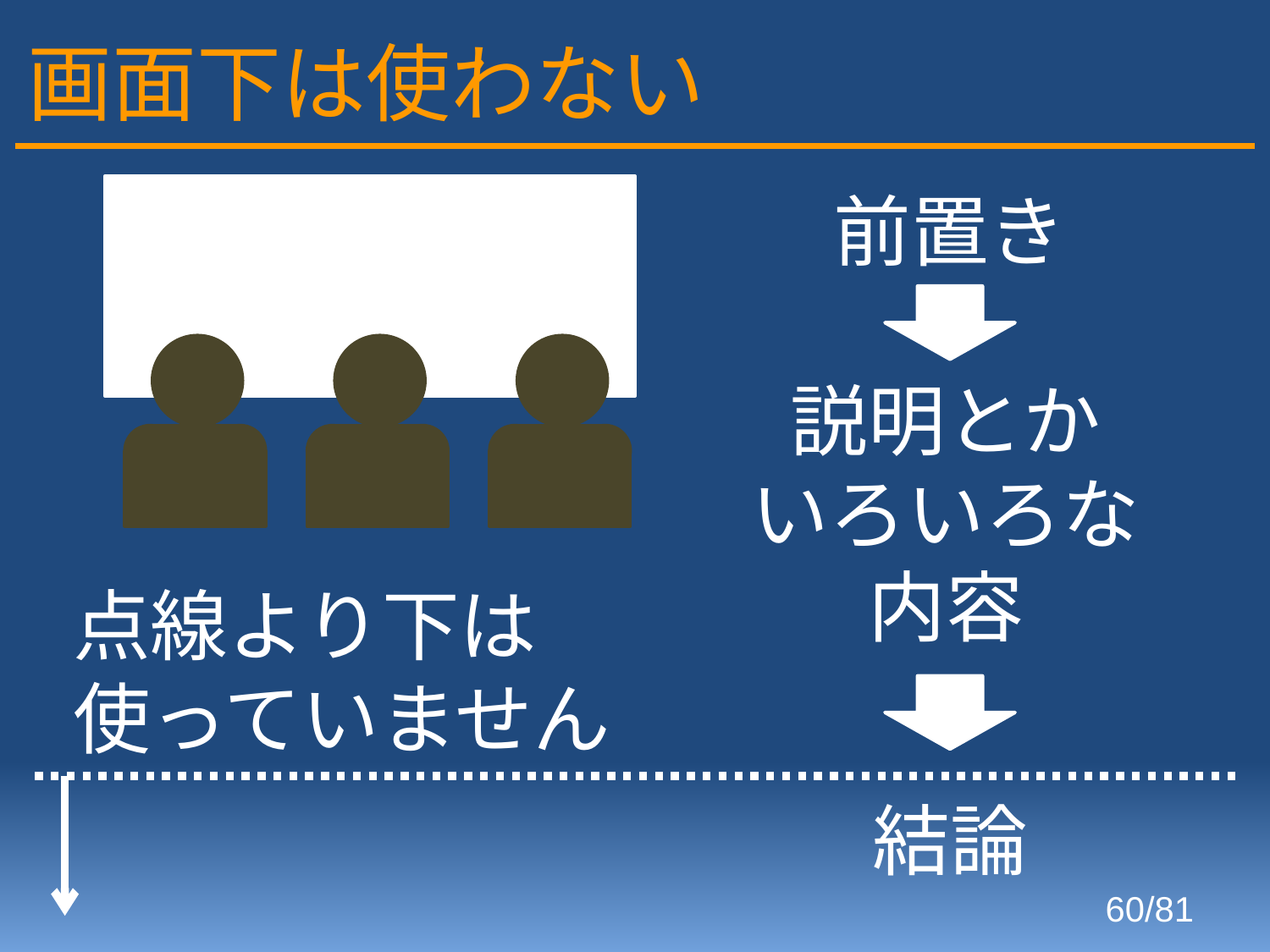

# 画面下は使わない

前置き

説明とか
いろいろな
内容
点線より下は
使っていません

結論
60/81